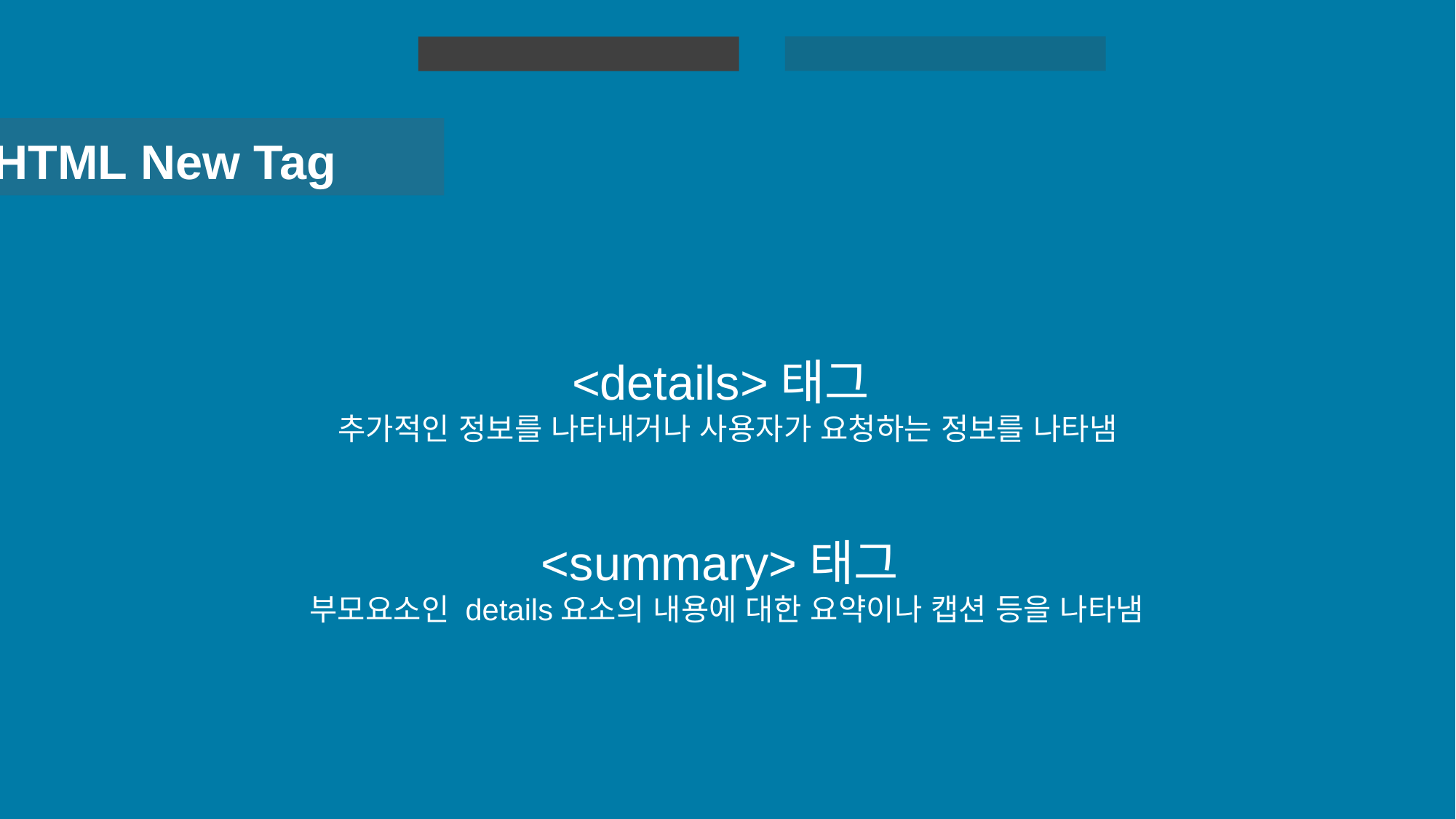

HTML 실습
HTML

HTML New Tag
<details>태그
추가적인 정보를 나타내거나 사용자가 요청하는 정보를 나타냄
<summary>태그
부모요소인 details요소의 내용에 대한 요약이나 캡션 등을 나타냄